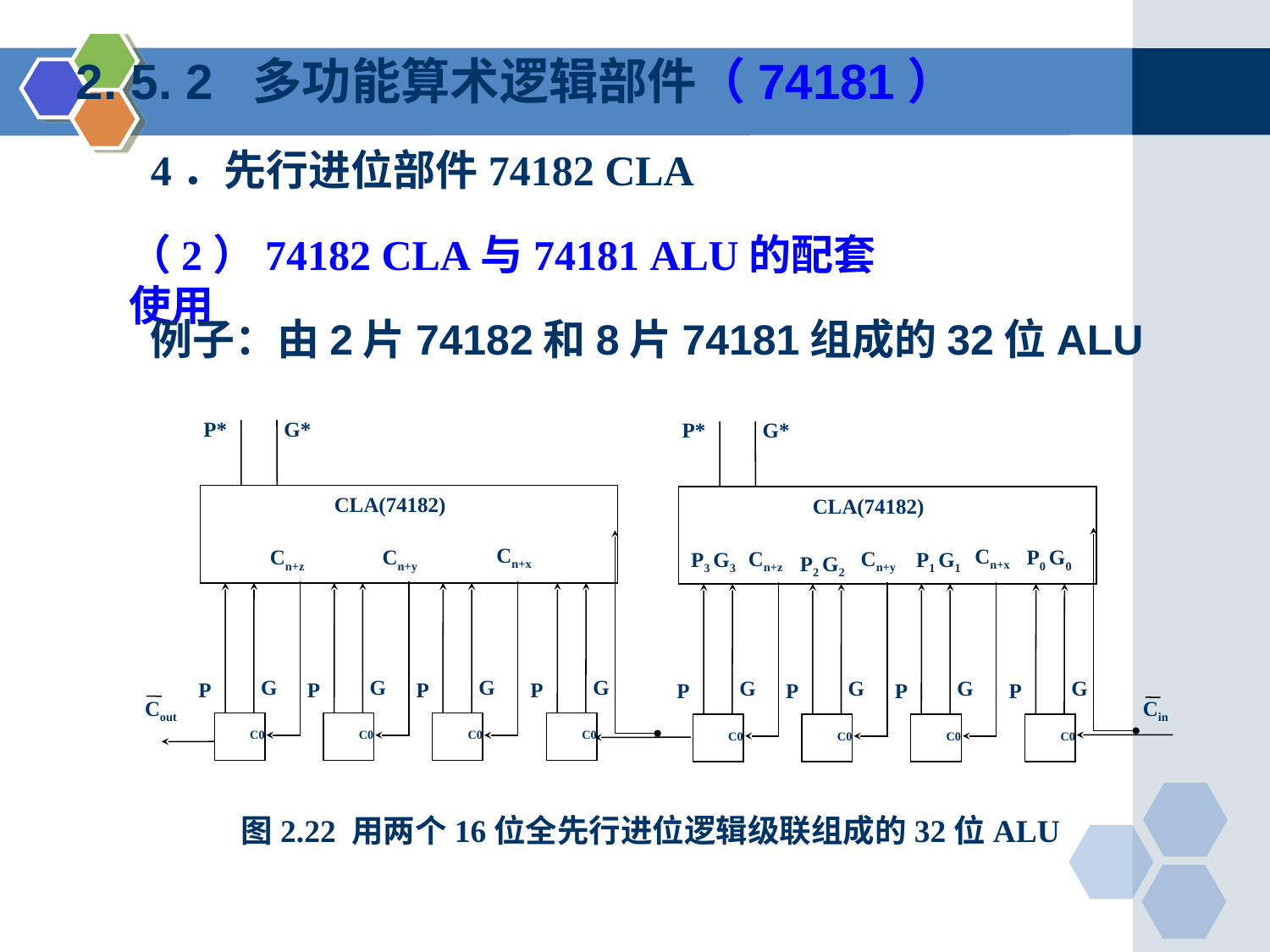

2. 5. 2  多功能算术逻辑部件（74181）
 4．先行进位部件74182 CLA
（2）74182 CLA与74181 ALU的配套使用
例子：由2片74182和8片74181组成的32位ALU
P*
G*
P*
G*

CLA(74182)
CLA(74182)
Cn+x
Cn+x
Cn+z
Cn+y
P0 G0
Cn+z
Cn+y
P3 G3
P1 G1
P2 G2

G
G
G
G
G
G
G
G
P
P
P
P
P
P
P
P
Cout
Cin

C0
C0
C0
C0
C0
C0
C0
C0

图2.22 用两个16位全先行进位逻辑级联组成的32位ALU